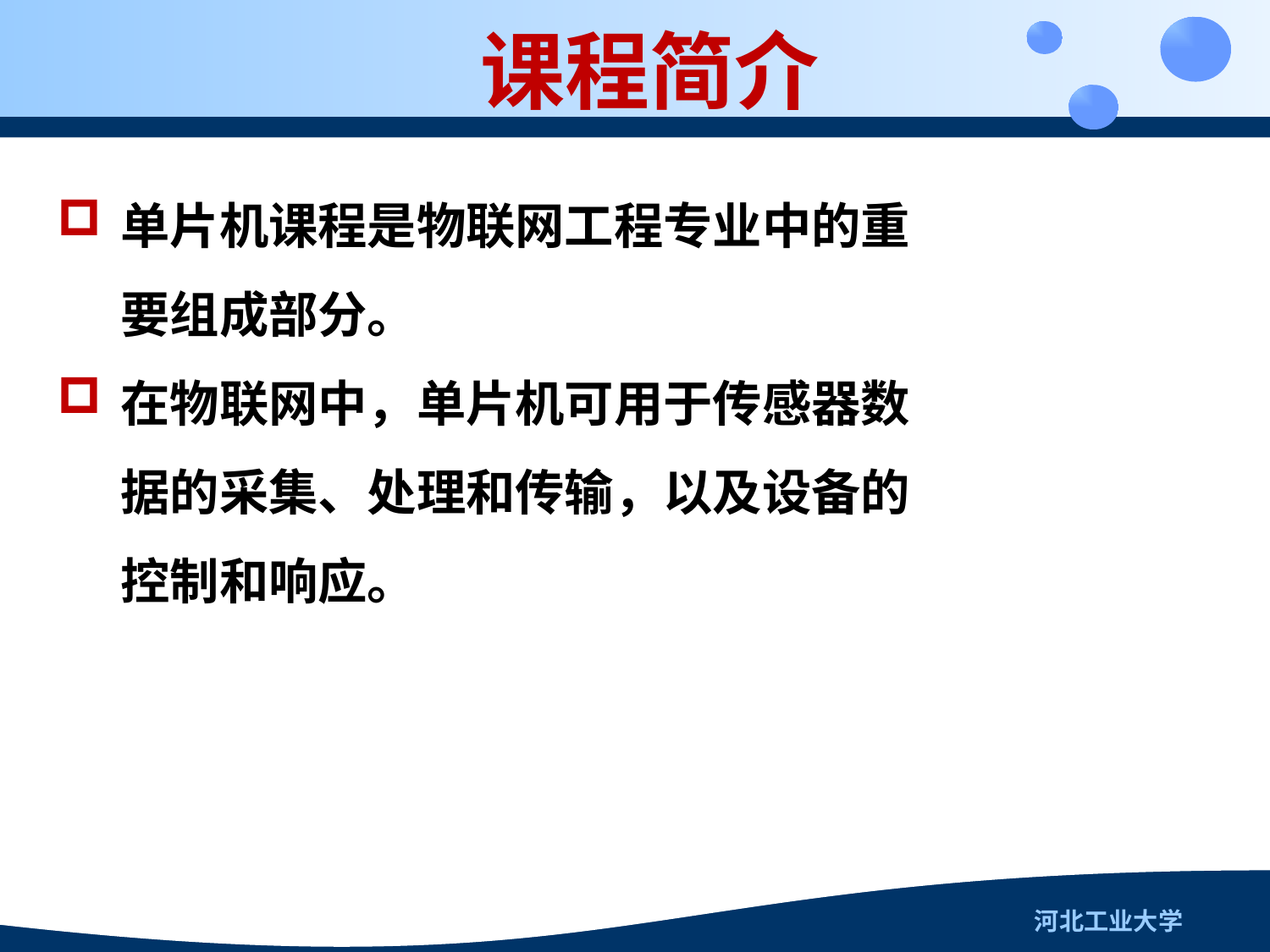

课程简介
单片机课程是物联网工程专业中的重要组成部分。
在物联网中，单片机可用于传感器数据的采集、处理和传输，以及设备的控制和响应。
河北工业大学